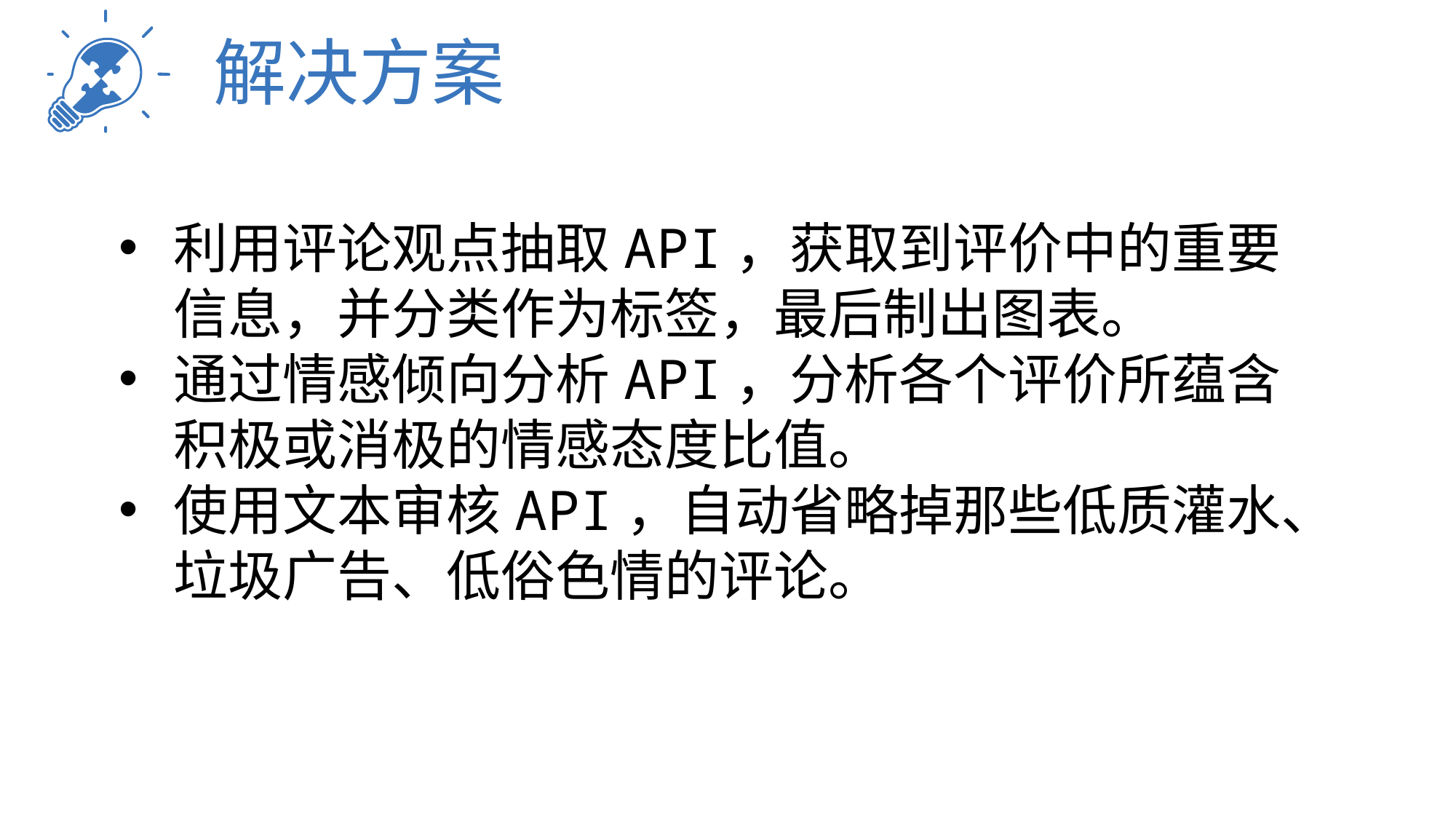

解决方案
利用评论观点抽取API，获取到评价中的重要信息，并分类作为标签，最后制出图表。
通过情感倾向分析API，分析各个评价所蕴含积极或消极的情感态度比值。
使用文本审核API，自动省略掉那些低质灌水、垃圾广告、低俗色情的评论。